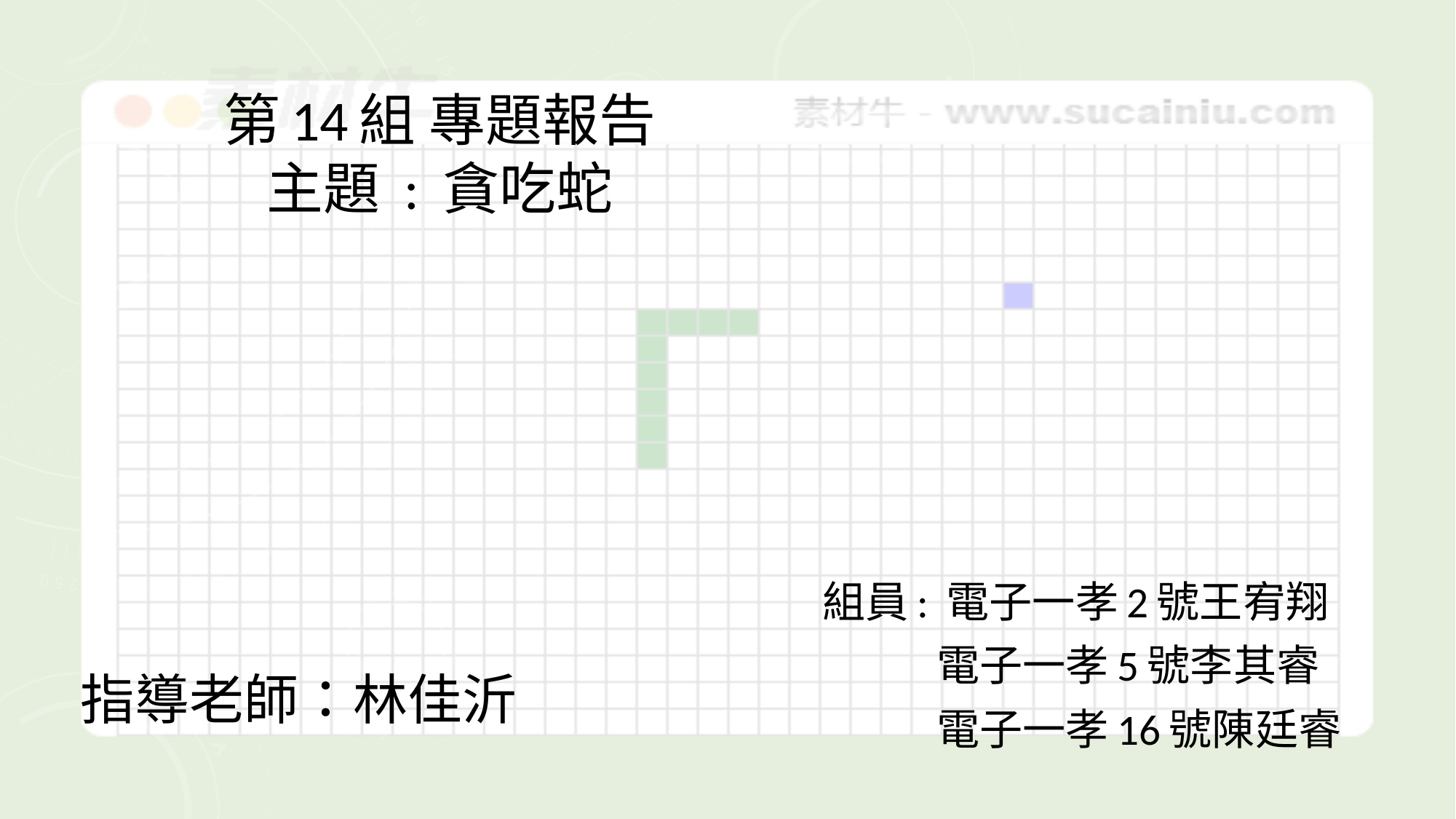

# 第14組 專題報告 主題 : 貪吃蛇
組員: 電子一孝2號王宥翔
           電子一孝5號李其睿
           電子一孝16號陳廷睿

指導老師：林佳沂